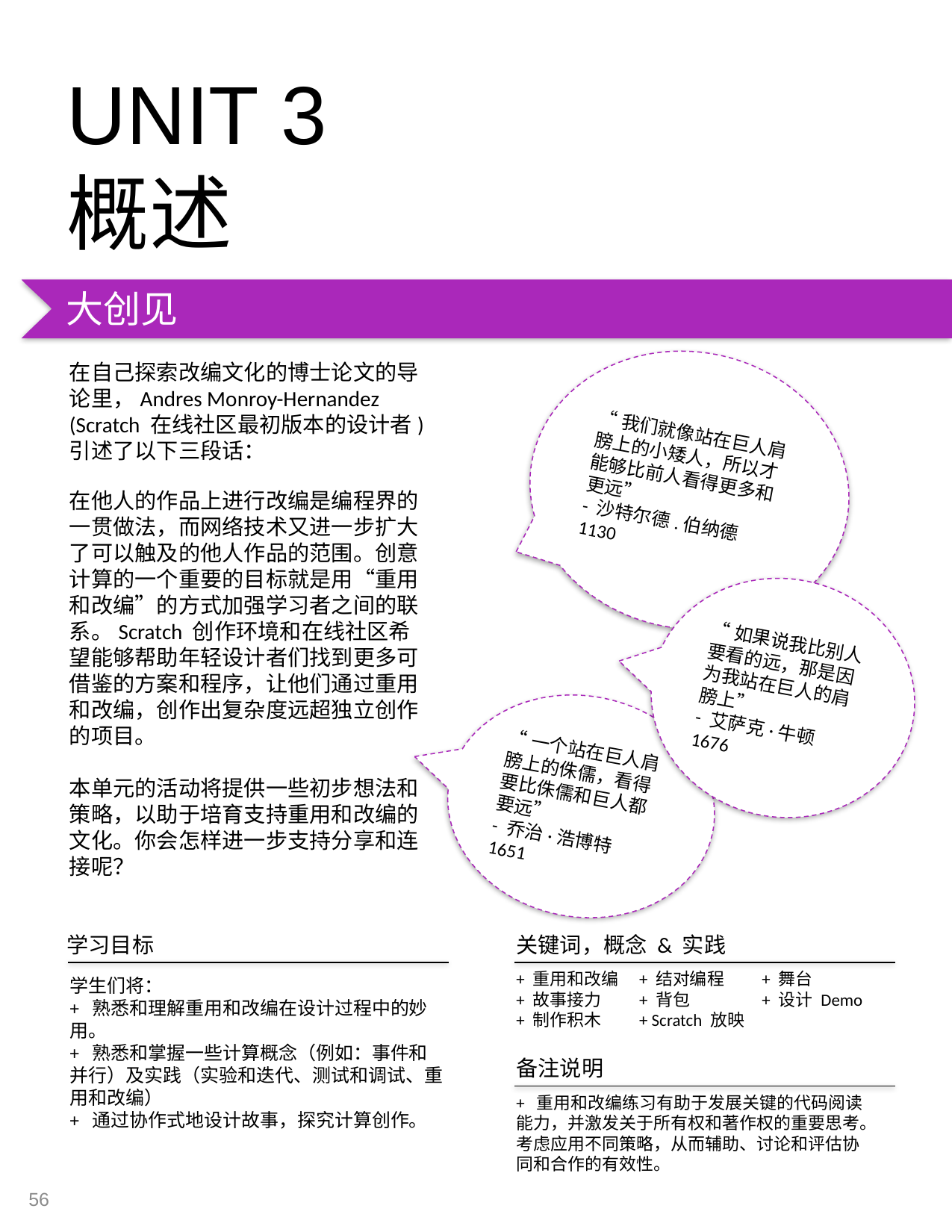

UNIT 3
概述

大创见
THE “BIG IDEA”
“我们就像站在巨人肩膀上的小矮人，所以才能够比前人看得更多和更远”
- 沙特尔德.伯纳德 1130
“如果说我比别人要看的远，那是因为我站在巨人的肩膀上”
- 艾萨克·牛顿 1676
“一个站在巨人肩膀上的侏儒，看得要比侏儒和巨人都要远”
- 乔治·浩博特 1651
在自己探索改编文化的博士论文的导论里，Andres Monroy-Hernandez (Scratch 在线社区最初版本的设计者)引述了以下三段话：

在他人的作品上进行改编是编程界的一贯做法，而网络技术又进一步扩大了可以触及的他人作品的范围。创意计算的一个重要的目标就是用“重用和改编”的方式加强学习者之间的联系。Scratch 创作环境和在线社区希望能够帮助年轻设计者们找到更多可借鉴的方案和程序，让他们通过重用和改编，创作出复杂度远超独立创作的项目。

本单元的活动将提供一些初步想法和策略，以助于培育支持重用和改编的文化。你会怎样进一步支持分享和连接呢？
学习目标
学生们将：
+  熟悉和理解重用和改编在设计过程中的妙用。
+  熟悉和掌握一些计算概念（例如：事件和并行）及实践（实验和迭代、测试和调试、重用和改编）
+  通过协作式地设计故事，探究计算创作。
关键词，概念 & 实践
+ 重用和改编     + 故事接力         + 制作积木
+ 结对编程         + 背包                + Scratch 放映
+ 舞台                + 设计 Demo
备注说明
+  重用和改编练习有助于发展关键的代码阅读能力，并激发关于所有权和著作权的重要思考。考虑应用不同策略，从而辅助、讨论和评估协同和合作的有效性。
56